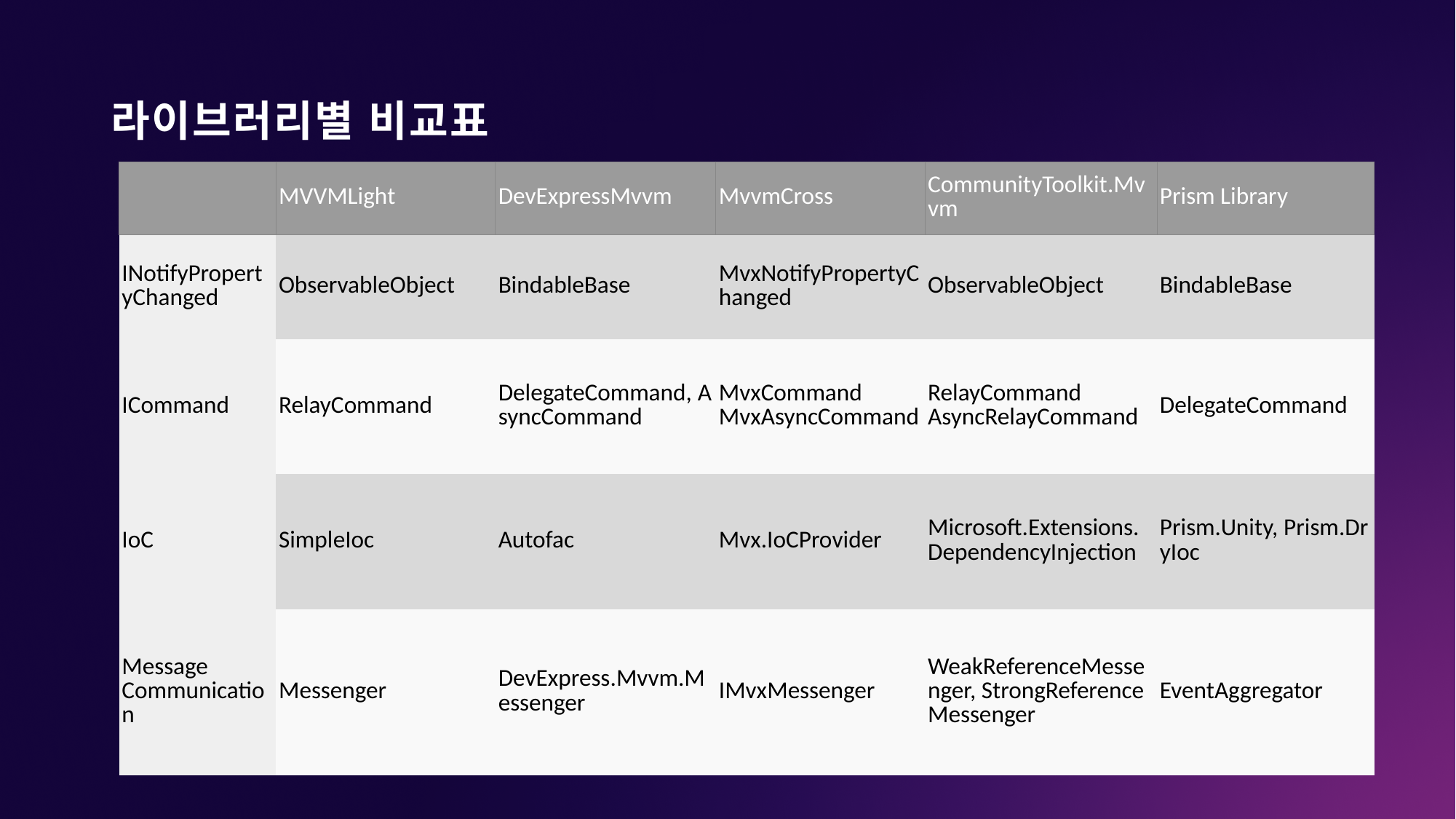

# 라이브러리별 비교표
|  | MVVMLight | DevExpressMvvm | MvvmCross | CommunityToolkit.Mvvm | Prism Library |
| --- | --- | --- | --- | --- | --- |
| INotifyPropertyChanged | ObservableObject | BindableBase | MvxNotifyPropertyChanged | ObservableObject | BindableBase |
| ICommand | RelayCommand | DelegateCommand, AsyncCommand | MvxCommand MvxAsyncCommand | RelayCommand  AsyncRelayCommand | DelegateCommand |
| IoC | SimpleIoc | Autofac | Mvx.IoCProvider | Microsoft.Extensions.DependencyInjection | Prism.Unity, Prism.DryIoc |
| Message Communication | Messenger | DevExpress.Mvvm.Messenger | IMvxMessenger | WeakReferenceMessenger, StrongReferenceMessenger | EventAggregator |